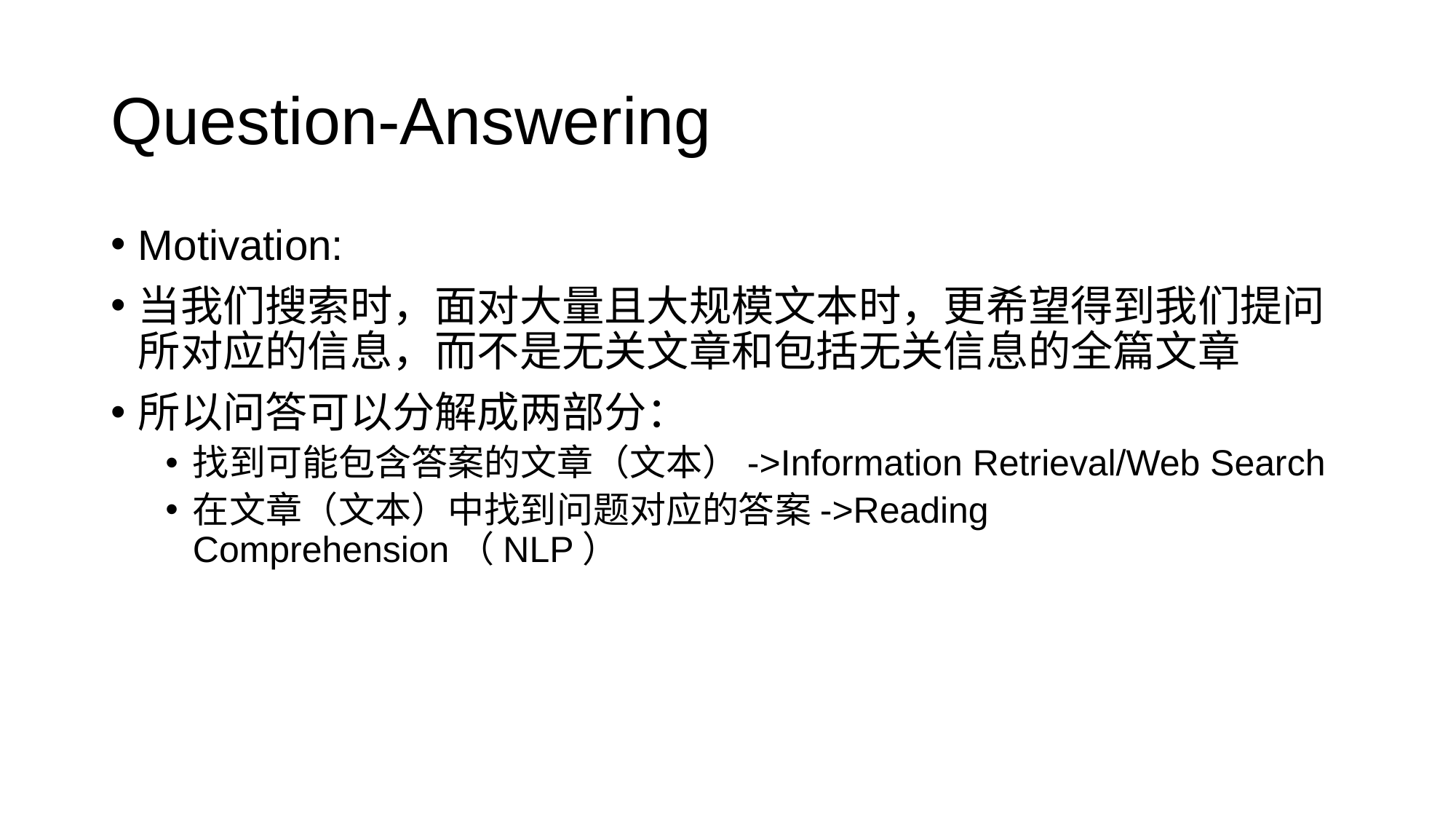

# Question-Answering
Motivation:
当我们搜索时，面对大量且大规模文本时，更希望得到我们提问所对应的信息，而不是无关文章和包括无关信息的全篇文章
所以问答可以分解成两部分：
找到可能包含答案的文章（文本）->Information Retrieval/Web Search
在文章（文本）中找到问题对应的答案->Reading Comprehension（NLP）